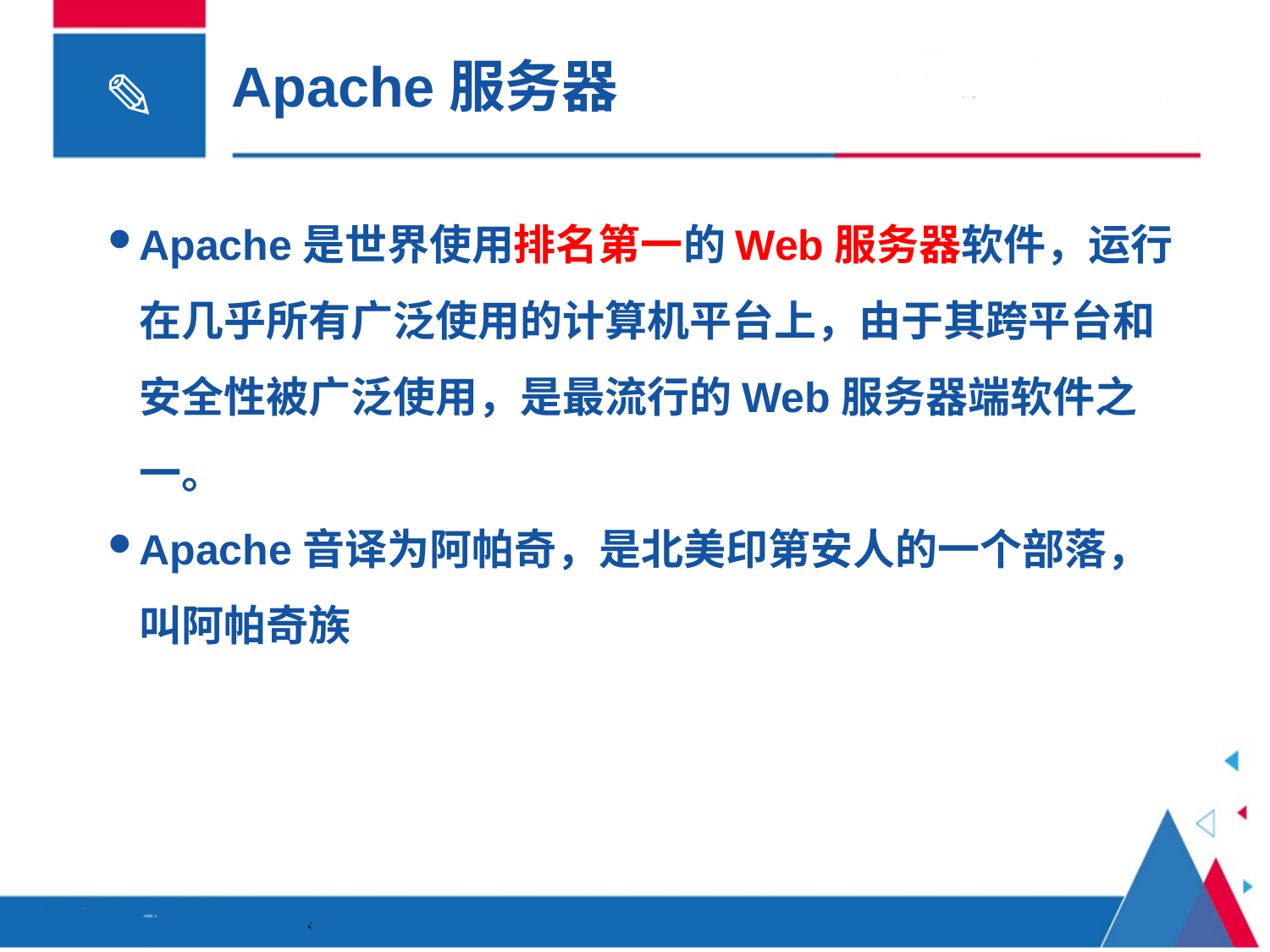

# Apache服务器
Apache是世界使用排名第一的Web服务器软件，运行在几乎所有广泛使用的计算机平台上，由于其跨平台和安全性被广泛使用，是最流行的Web服务器端软件之一。
Apache音译为阿帕奇，是北美印第安人的一个部落，叫阿帕奇族